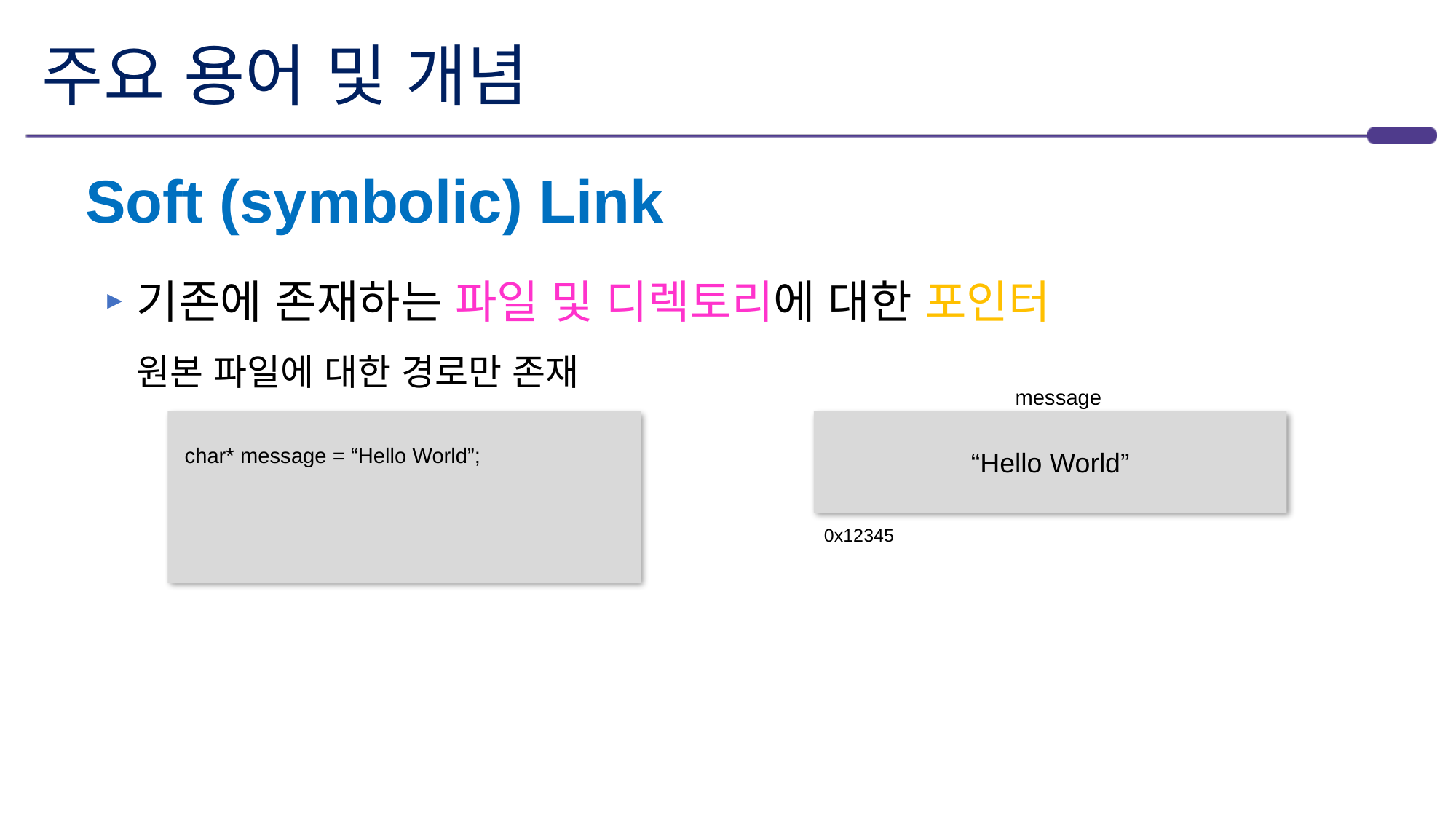

# 주요 용어 및 개념
Soft (symbolic) Link
기존에 존재하는 파일 및 디렉토리에 대한 포인터
원본 파일에 대한 경로만 존재

message
 char* message = “Hello World”;
“Hello World”
0x12345